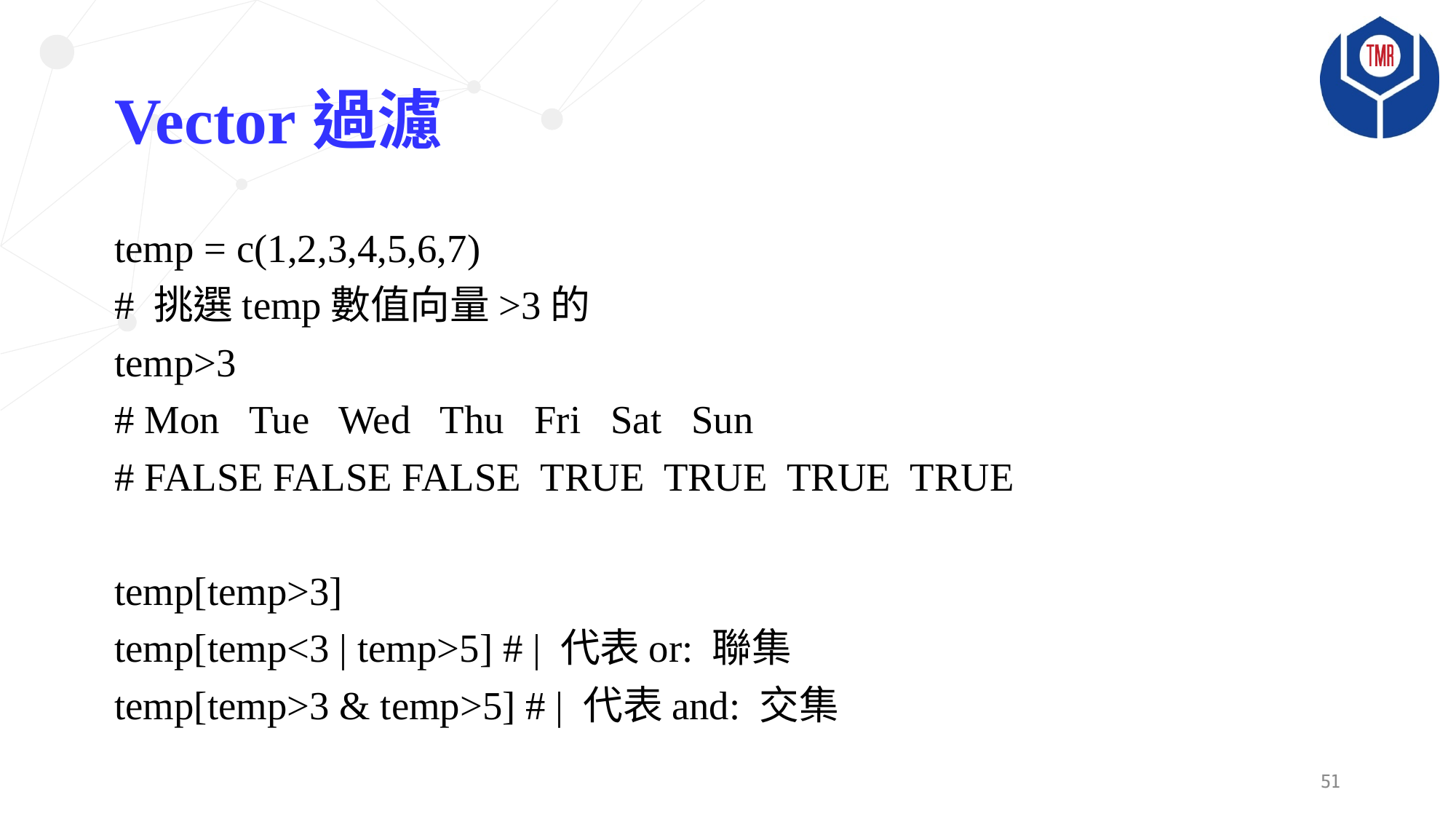

# Vector過濾
temp = c(1,2,3,4,5,6,7)
# 挑選temp數值向量>3的
temp>3
# Mon   Tue   Wed   Thu   Fri   Sat   Sun
# FALSE FALSE FALSE  TRUE  TRUE  TRUE  TRUE

temp[temp>3]
temp[temp<3 | temp>5] # | 代表or: 聯集
temp[temp>3 & temp>5] # | 代表and: 交集
51